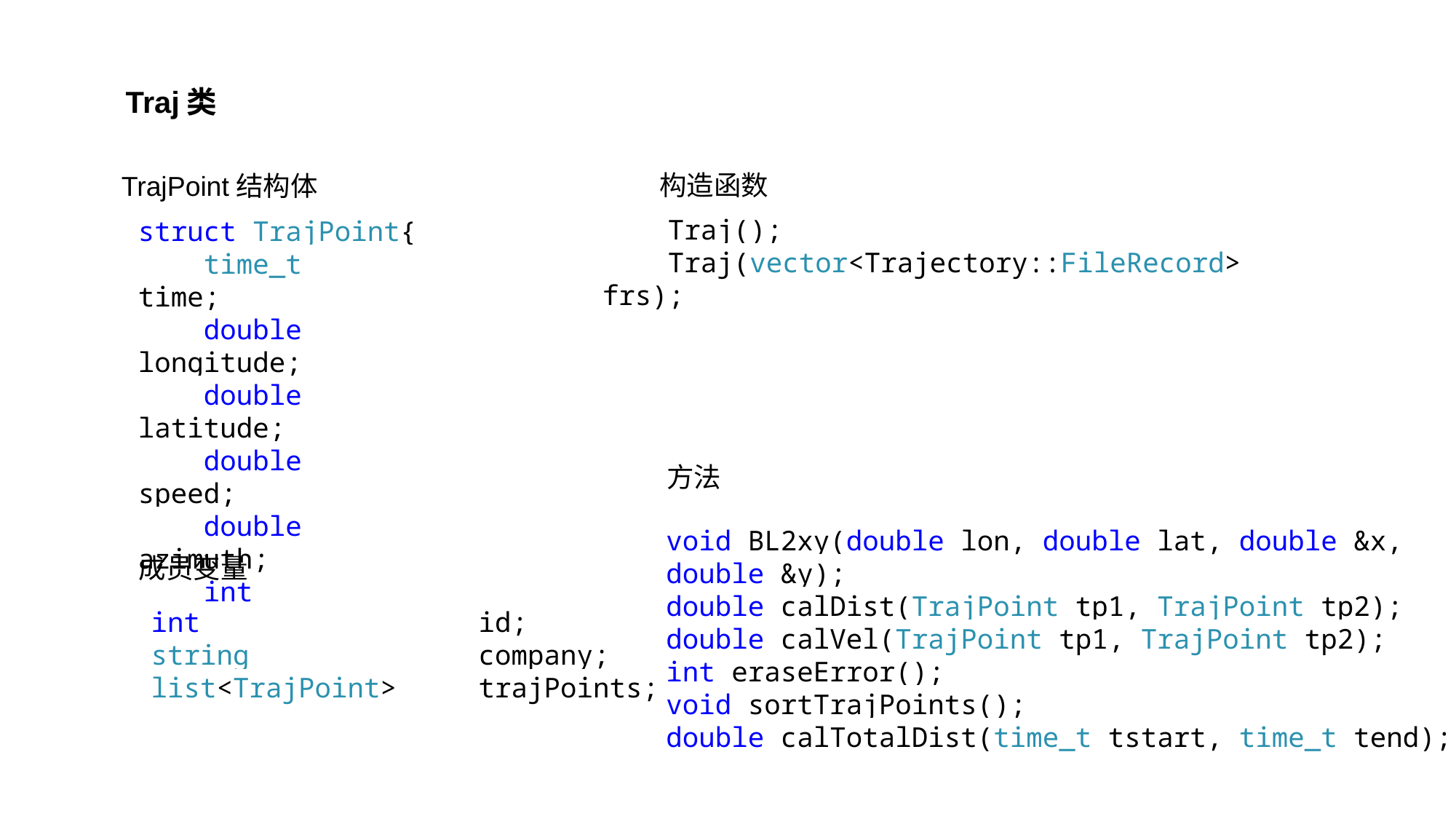

Traj类
构造函数
TrajPoint结构体
    Traj();
    Traj(vector<Trajectory::FileRecord> frs);
struct TrajPoint{
    time_t        time;
    double        longitude;
    double        latitude;
    double        speed;
    double        azimuth;
    int           status;
};
方法
void BL2xy(double lon, double lat, double &x, double &y);
double calDist(TrajPoint tp1, TrajPoint tp2);
double calVel(TrajPoint tp1, TrajPoint tp2);
int eraseError();
void sortTrajPoints();
double calTotalDist(time_t tstart, time_t tend);
成员变量
    int                 id;
    string              company;
    list<TrajPoint>     trajPoints;